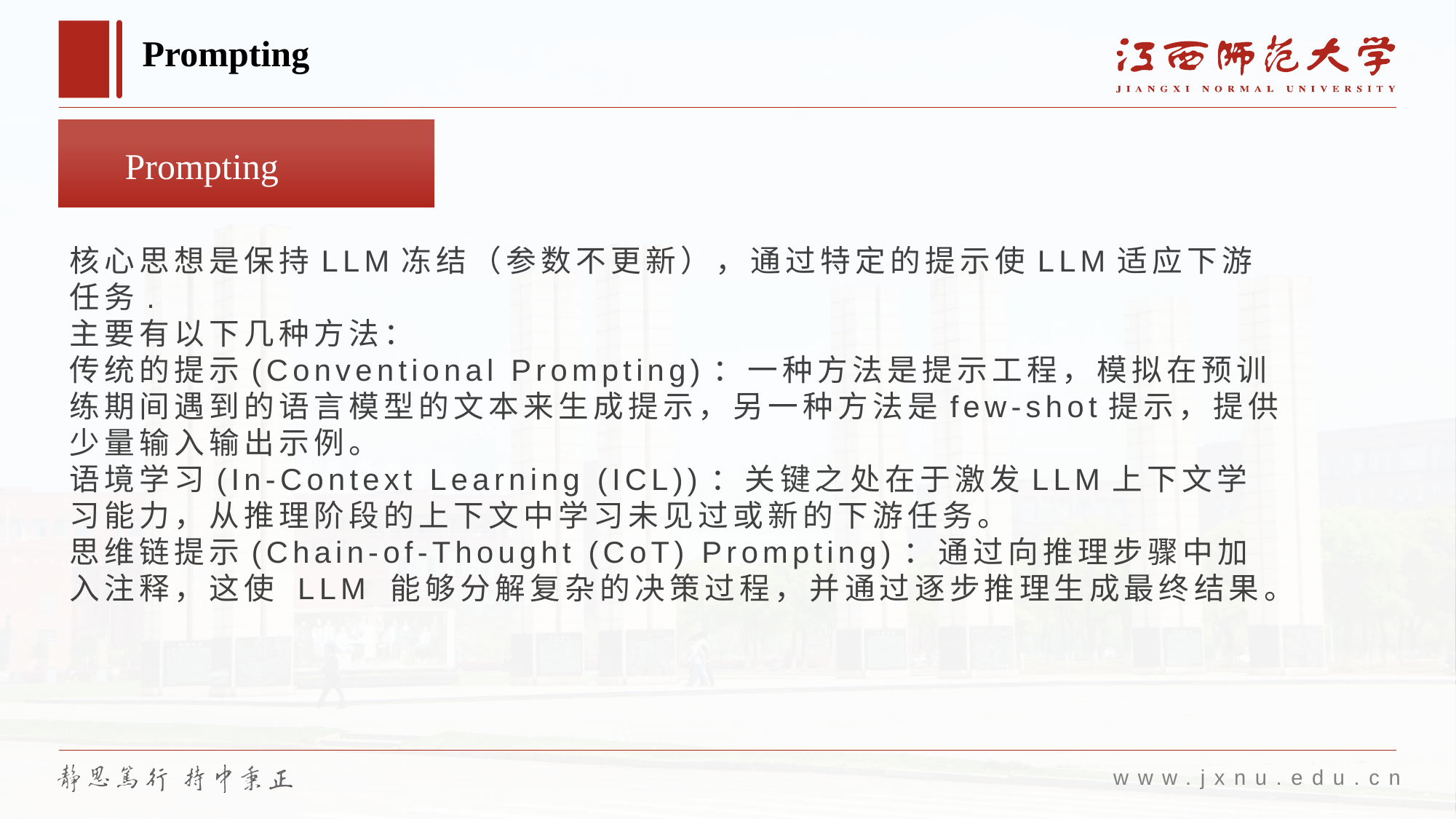

# Prompting

Prompting
核心思想是保持LLM冻结（参数不更新），通过特定的提示使LLM适应下游任务.
主要有以下几种方法：
传统的提示(Conventional Prompting)：一种方法是提示工程，模拟在预训练期间遇到的语言模型的文本来生成提示，另一种方法是few-shot提示，提供少量输入输出示例。
语境学习(In-Context Learning (ICL))：关键之处在于激发LLM上下文学习能力，从推理阶段的上下文中学习未见过或新的下游任务。
思维链提示(Chain-of-Thought (CoT) Prompting)：通过向推理步骤中加入注释，这使 LLM 能够分解复杂的决策过程，并通过逐步推理生成最终结果。